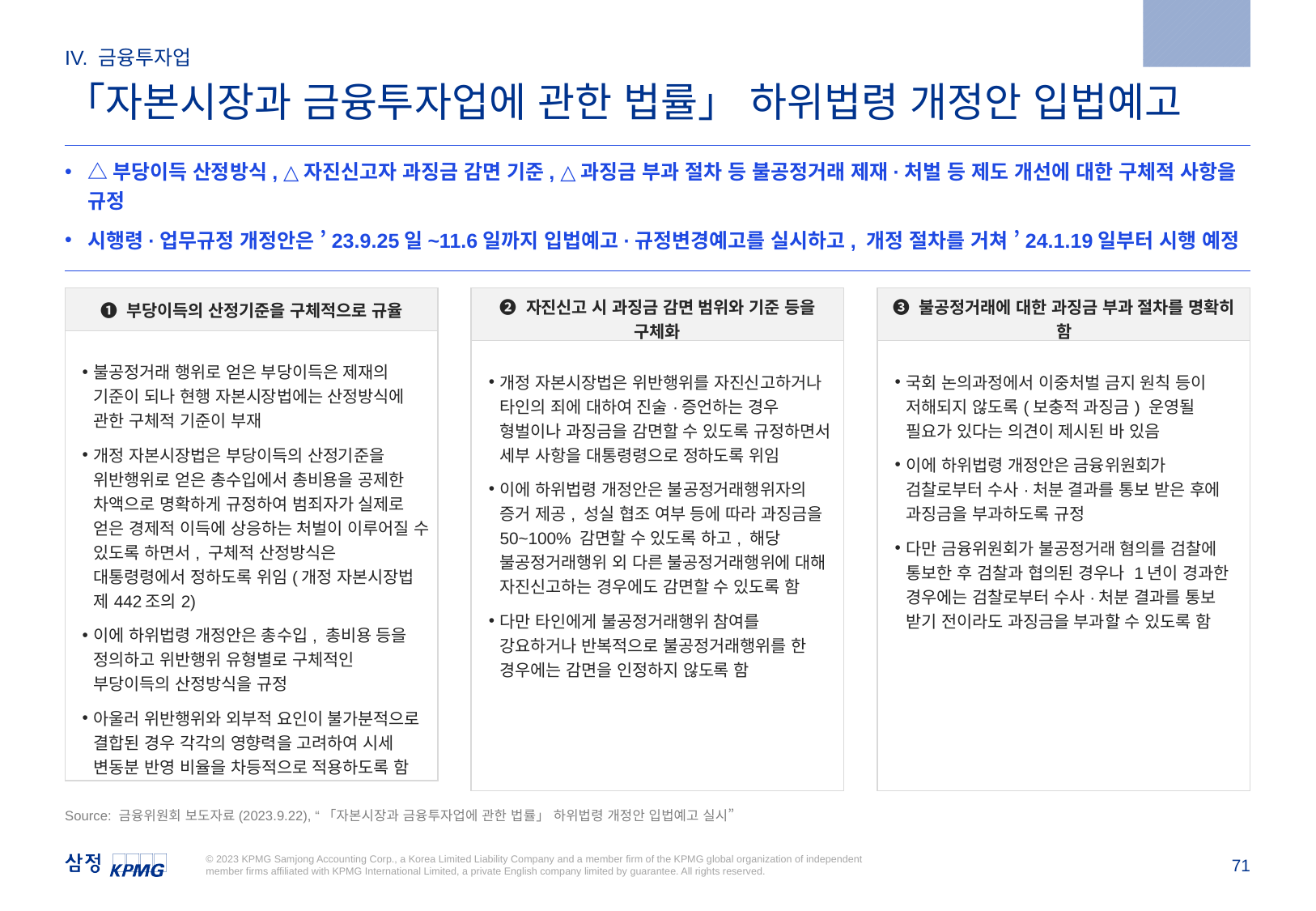

2023.9.22
IV. 금융투자업
「자본시장과 금융투자업에 관한 법률」 하위법령 개정안 입법예고
△부당이득 산정방식, △자진신고자 과징금 감면 기준, △과징금 부과 절차 등 불공정거래 제재·처벌 등 제도 개선에 대한 구체적 사항을 규정
시행령·업무규정 개정안은 ’23.9.25일~11.6일까지 입법예고·규정변경예고를 실시하고, 개정 절차를 거쳐 ’24.1.19일부터 시행 예정
| ❶ 부당이득의 산정기준을 구체적으로 규율 |
| --- |
| 불공정거래 행위로 얻은 부당이득은 제재의 기준이 되나 현행 자본시장법에는 산정방식에 관한 구체적 기준이 부재 개정 자본시장법은 부당이득의 산정기준을 위반행위로 얻은 총수입에서 총비용을 공제한 차액으로 명확하게 규정하여 범죄자가 실제로 얻은 경제적 이득에 상응하는 처벌이 이루어질 수 있도록 하면서, 구체적 산정방식은 대통령령에서 정하도록 위임(개정 자본시장법 제442조의2) 이에 하위법령 개정안은 총수입, 총비용 등을 정의하고 위반행위 유형별로 구체적인 부당이득의 산정방식을 규정 아울러 위반행위와 외부적 요인이 불가분적으로 결합된 경우 각각의 영향력을 고려하여 시세 변동분 반영 비율을 차등적으로 적용하도록 함 |
| ❷ 자진신고 시 과징금 감면 범위와 기준 등을 구체화 |
| --- |
| 개정 자본시장법은 위반행위를 자진신고하거나 타인의 죄에 대하여 진술·증언하는 경우 형벌이나 과징금을 감면할 수 있도록 규정하면서 세부 사항을 대통령령으로 정하도록 위임 이에 하위법령 개정안은 불공정거래행위자의 증거 제공, 성실 협조 여부 등에 따라 과징금을 50~100% 감면할 수 있도록 하고, 해당 불공정거래행위 외 다른 불공정거래행위에 대해 자진신고하는 경우에도 감면할 수 있도록 함 다만 타인에게 불공정거래행위 참여를 강요하거나 반복적으로 불공정거래행위를 한 경우에는 감면을 인정하지 않도록 함 |
| ❸ 불공정거래에 대한 과징금 부과 절차를 명확히 함 |
| --- |
| 국회 논의과정에서 이중처벌 금지 원칙 등이 저해되지 않도록(보충적 과징금) 운영될 필요가 있다는 의견이 제시된 바 있음 이에 하위법령 개정안은 금융위원회가 검찰로부터 수사·처분 결과를 통보 받은 후에 과징금을 부과하도록 규정 다만 금융위원회가 불공정거래 혐의를 검찰에 통보한 후 검찰과 협의된 경우나 1년이 경과한 경우에는 검찰로부터 수사·처분 결과를 통보 받기 전이라도 과징금을 부과할 수 있도록 함 |
Source: 금융위원회 보도자료(2023.9.22), “「자본시장과 금융투자업에 관한 법률」 하위법령 개정안 입법예고 실시”